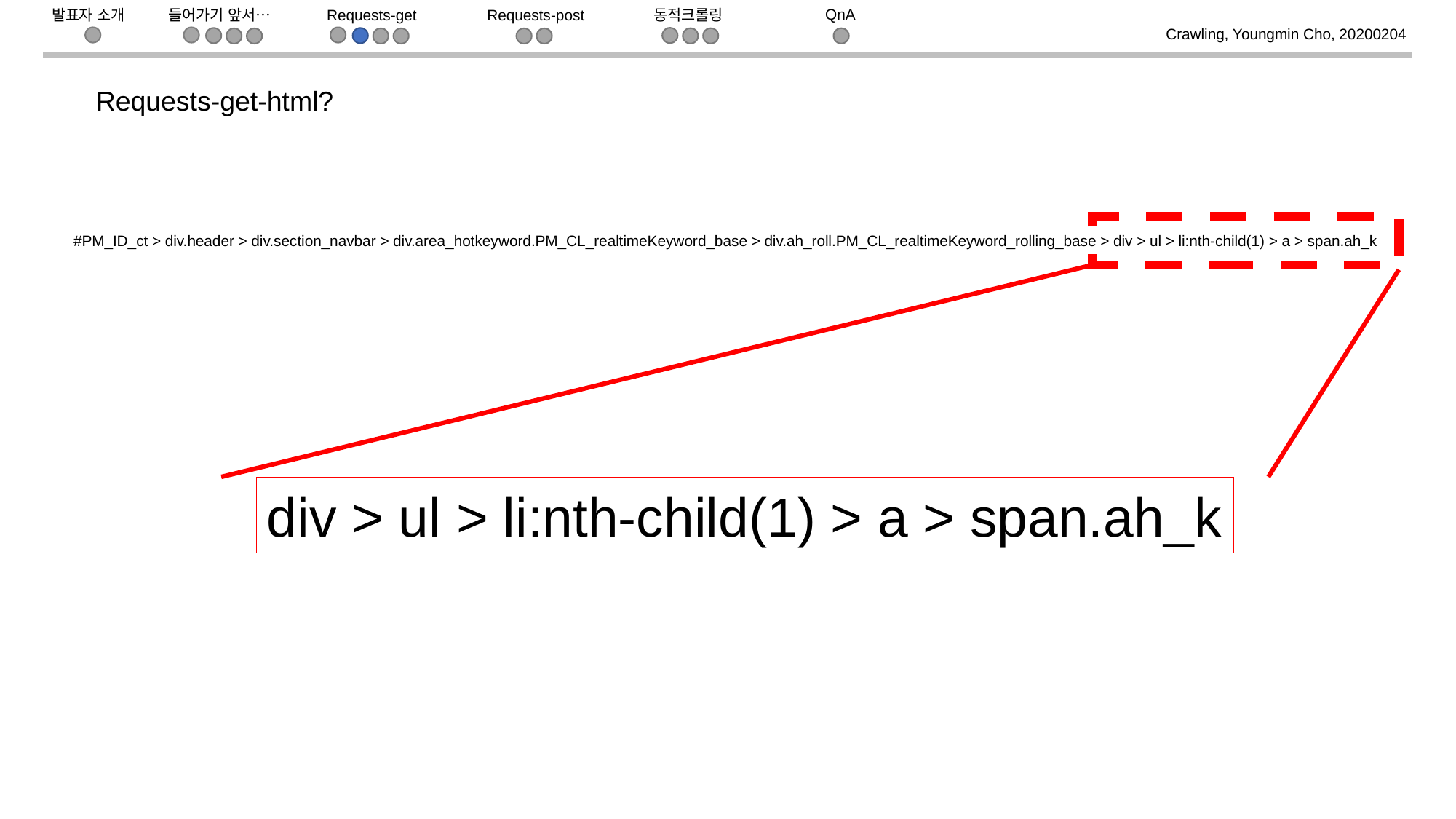

들어가기 앞서…
Requests-get
동적크롤링
QnA
Requests-post
발표자 소개
Crawling, Youngmin Cho, 20200204

Requests-get-html?

#PM_ID_ct > div.header > div.section_navbar > div.area_hotkeyword.PM_CL_realtimeKeyword_base > div.ah_roll.PM_CL_realtimeKeyword_rolling_base > div > ul > li:nth-child(1) > a > span.ah_k
div > ul > li:nth-child(1) > a > span.ah_k